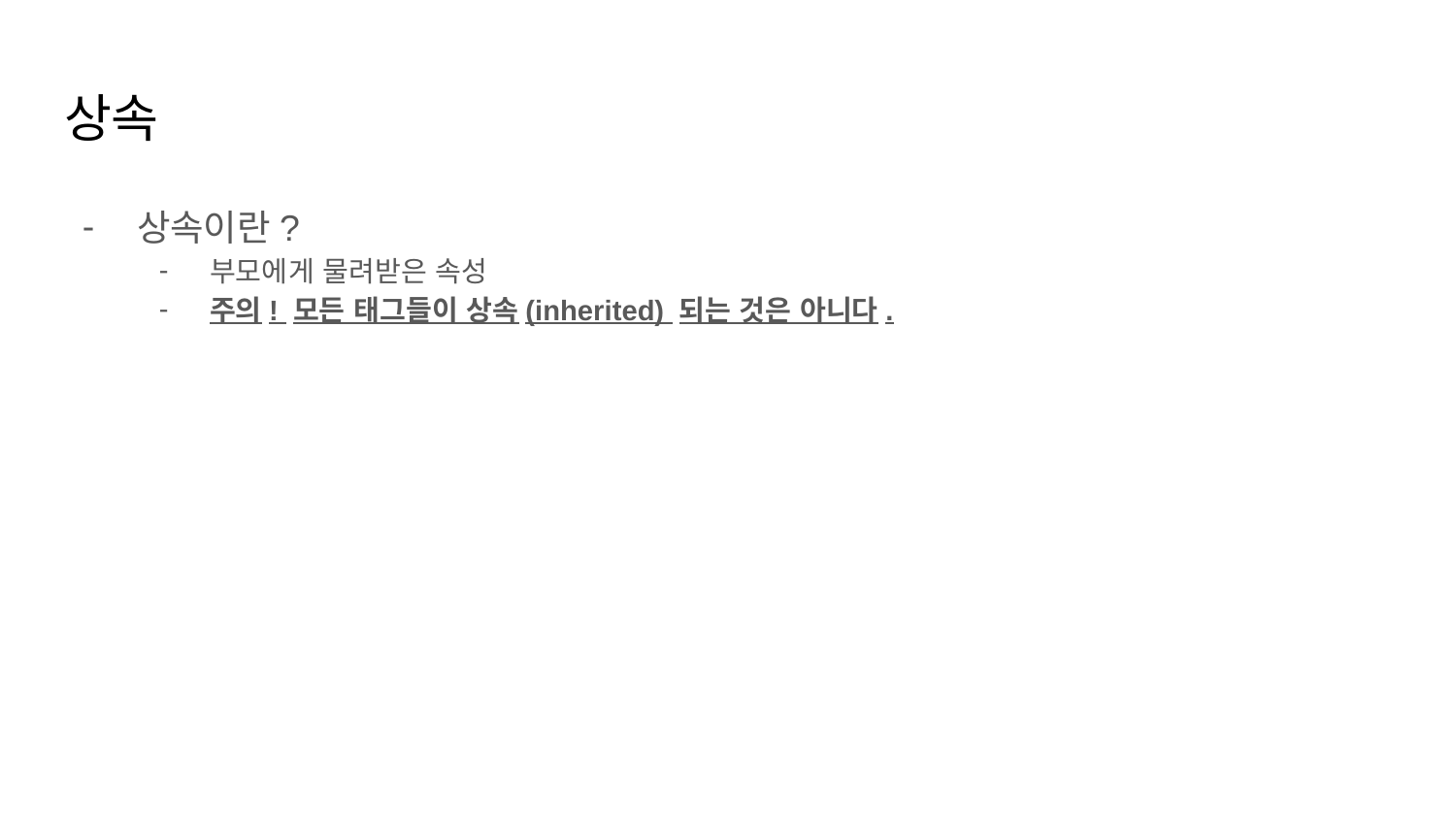

# 상속
상속이란?
부모에게 물려받은 속성
주의! 모든 태그들이 상속(inherited) 되는 것은 아니다.